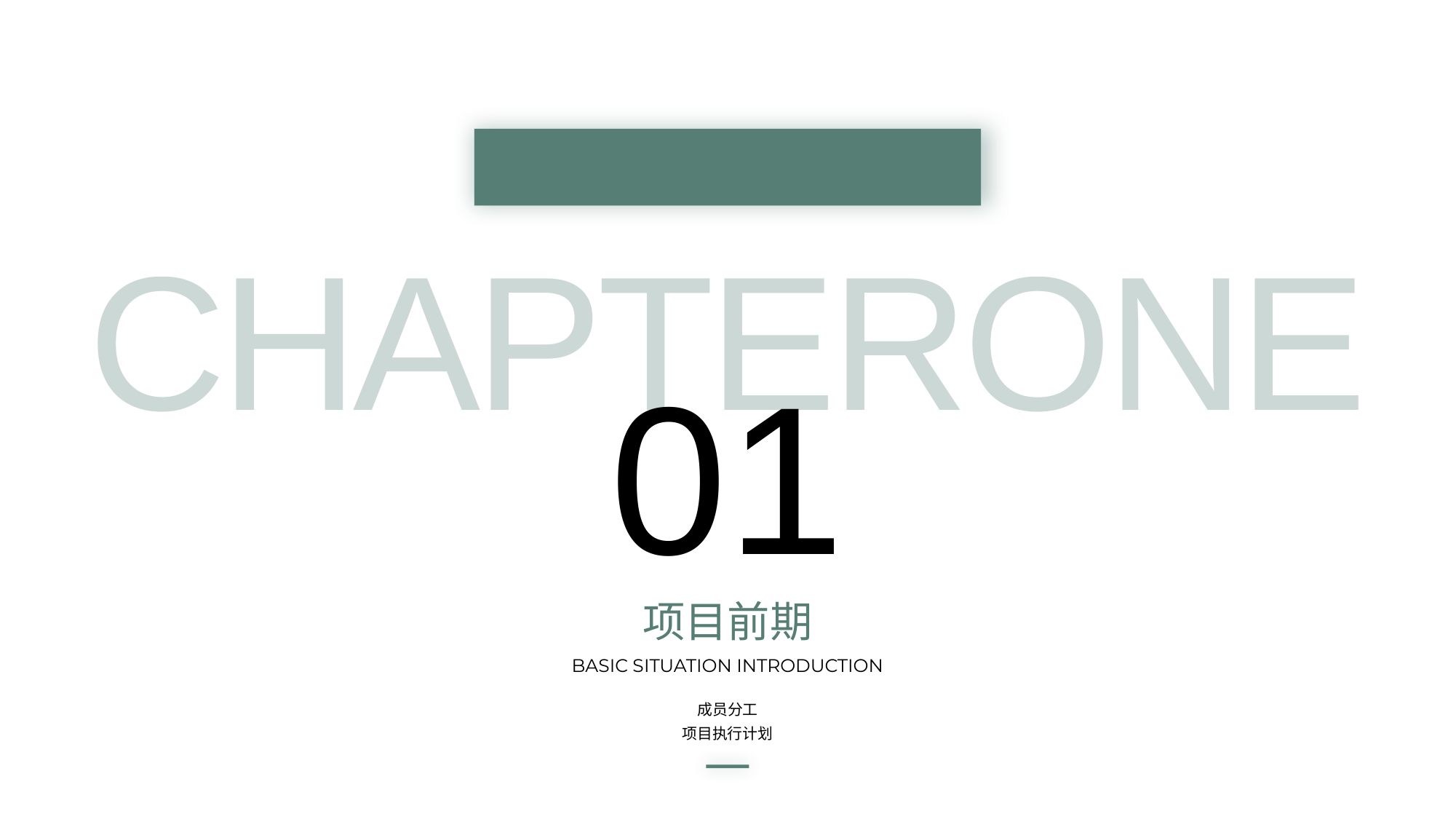

CHAPTERONE
01
项目前期
BASIC SITUATION INTRODUCTION
成员分工
项目执行计划